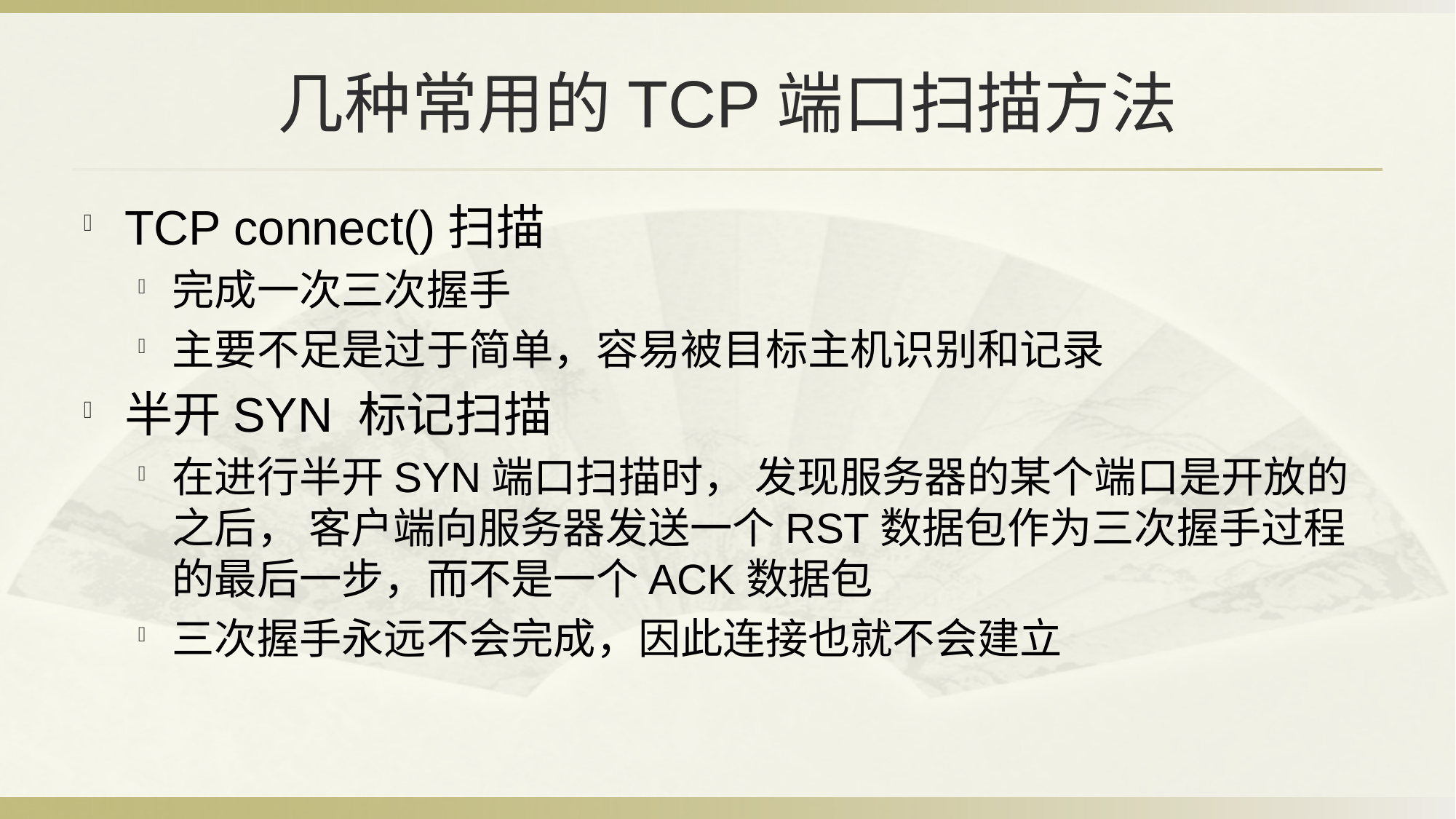

# 几种常用的TCP端口扫描方法
TCP connect()扫描
完成一次三次握手
主要不足是过于简单，容易被目标主机识别和记录
半开SYN 标记扫描
在进行半开SYN端口扫描时， 发现服务器的某个端口是开放的之后， 客户端向服务器发送一个RST数据包作为三次握手过程的最后一步，而不是一个ACK数据包
三次握手永远不会完成，因此连接也就不会建立